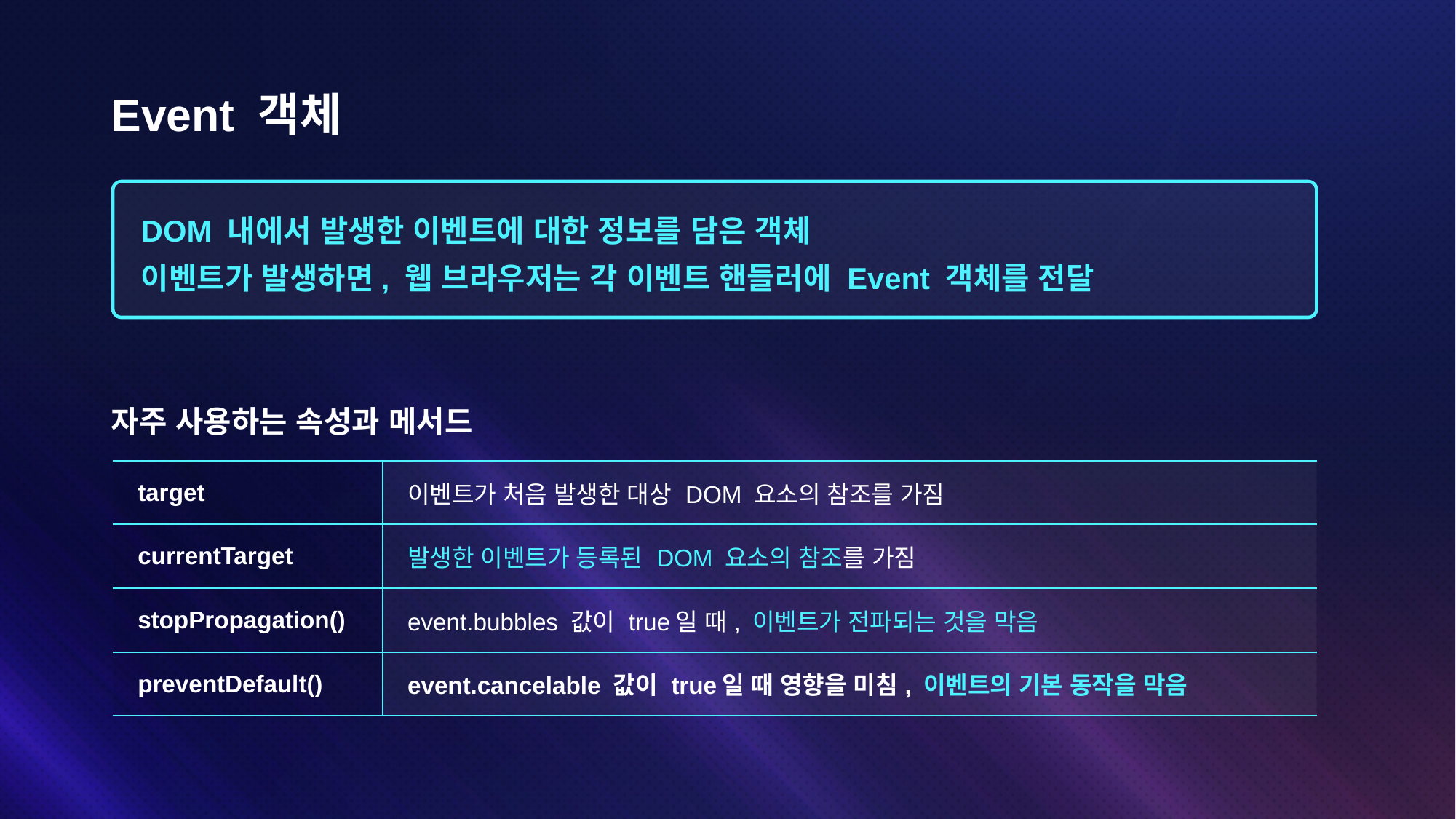

# Event 객체
DOM 내에서 발생한 이벤트에 대한 정보를 담은 객체
이벤트가 발생하면, 웹 브라우저는 각 이벤트 핸들러에 Event 객체를 전달
자주 사용하는 속성과 메서드
| target | 이벤트가 처음 발생한 대상 DOM 요소의 참조를 가짐 |
| --- | --- |
| currentTarget | 발생한 이벤트가 등록된 DOM 요소의 참조를 가짐 |
| stopPropagation() | event.bubbles 값이 true일 때, 이벤트가 전파되는 것을 막음 |
| preventDefault() | event.cancelable 값이 true일 때 영향을 미침, 이벤트의 기본 동작을 막음 |